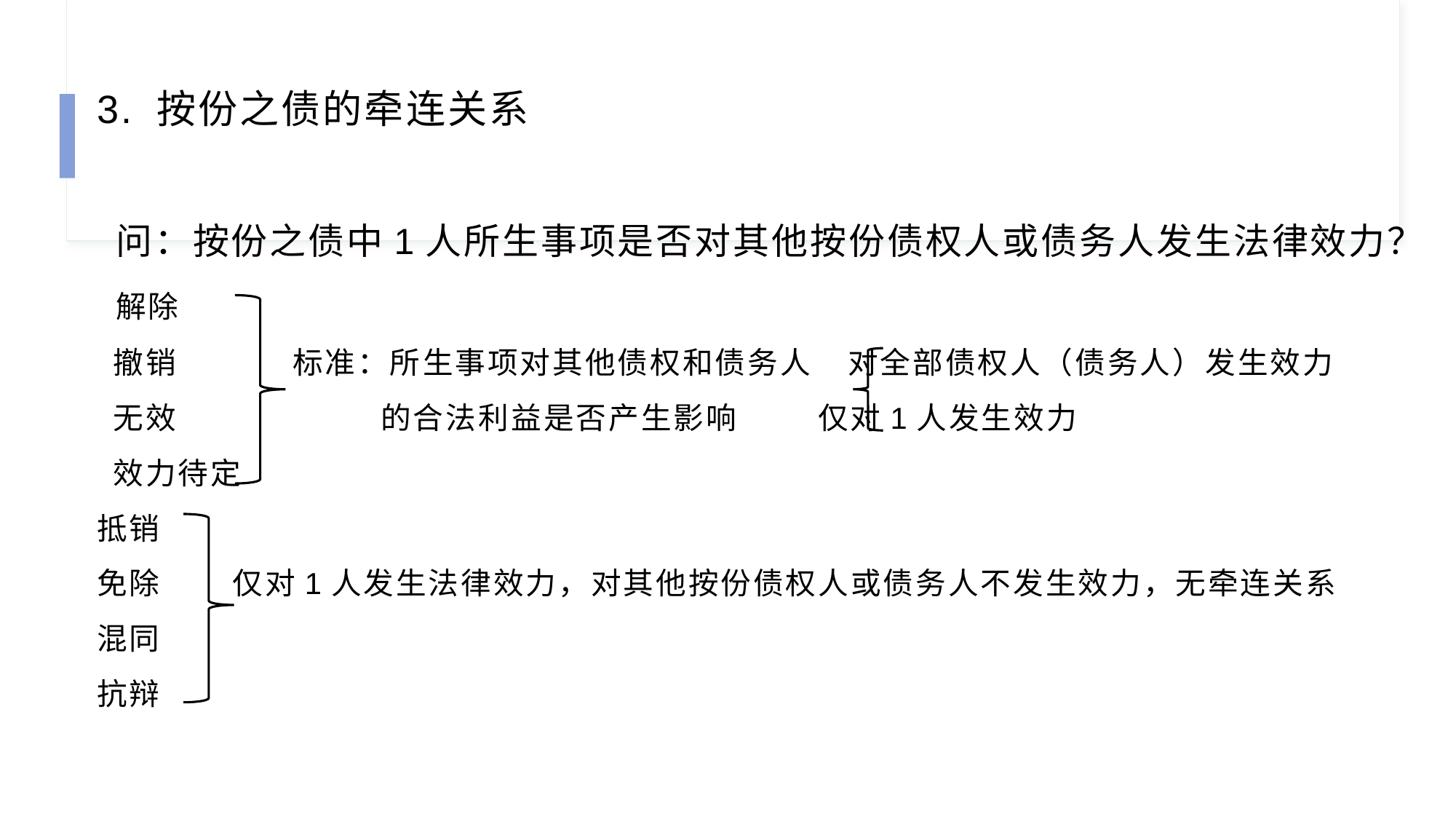

3. 按份之债的牵连关系

 问：按份之债中1人所生事项是否对其他按份债权人或债务人发生法律效力？
 解除
 撤销             标准：所生事项对其他债权和债务人    对全部债权人（债务人）发生效力
 无效                       的合法利益是否产生影响         仅对1人发生效力
 效力待定
抵销
免除        仅对1人发生法律效力，对其他按份债权人或债务人不发生效力，无牵连关系
混同
抗辩